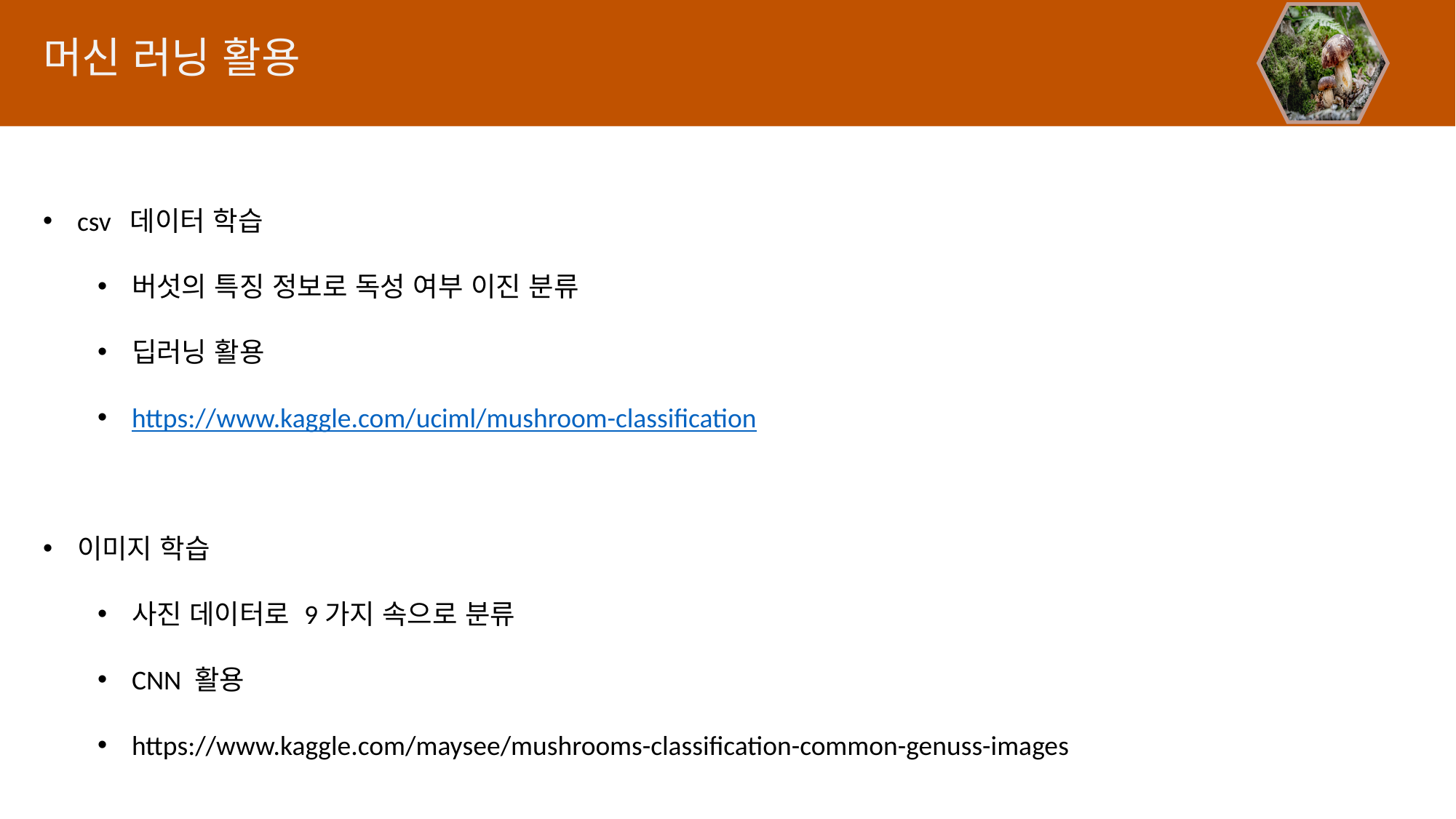

머신 러닝 활용
csv  데이터 학습
버섯의 특징 정보로 독성 여부 이진 분류
딥러닝 활용
https://www.kaggle.com/uciml/mushroom-classification

이미지 학습
사진 데이터로 9가지 속으로 분류
CNN 활용
https://www.kaggle.com/maysee/mushrooms-classification-common-genuss-images